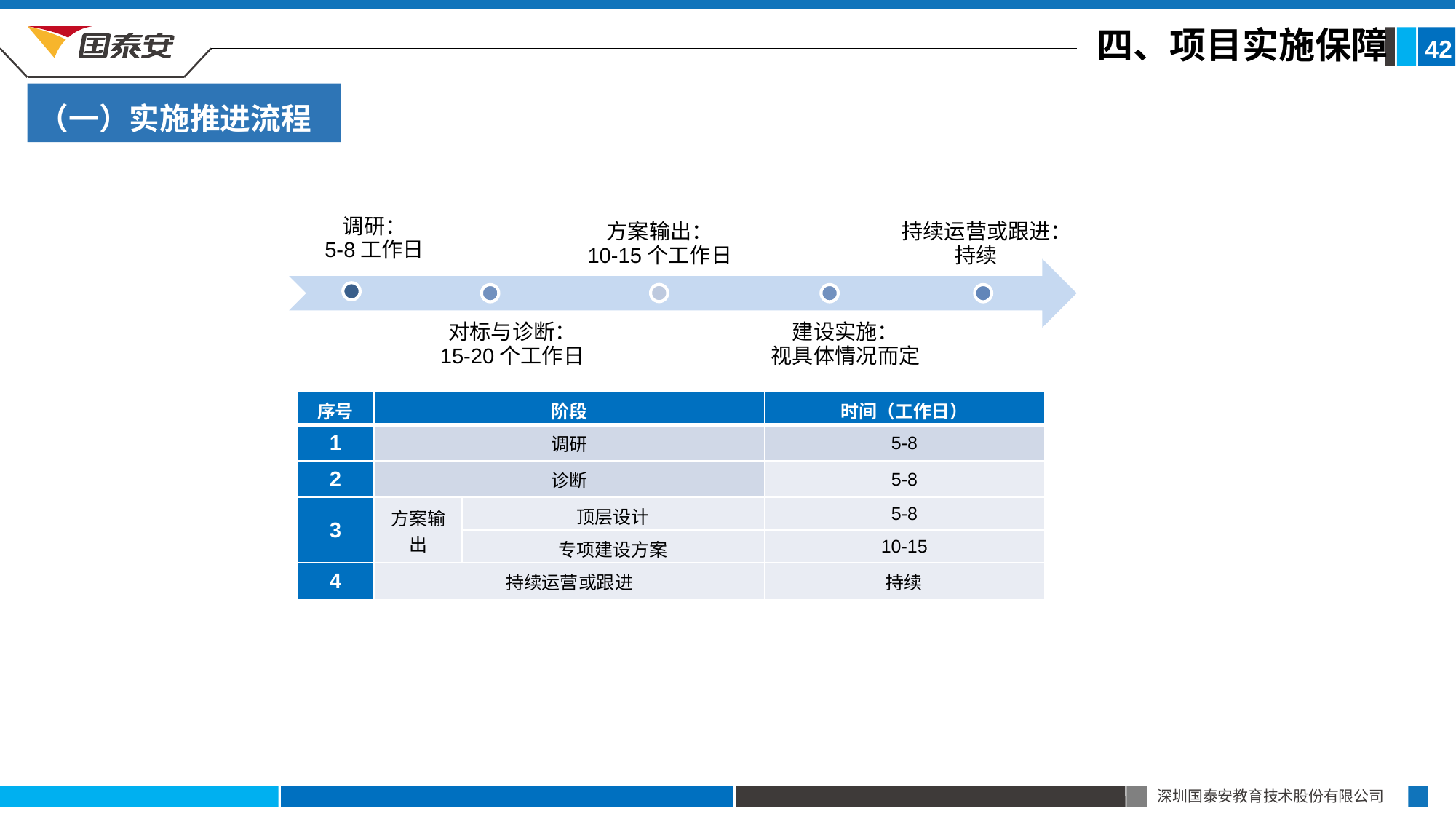

四、项目实施保障
42

（一）实施推进流程

持续运营或跟进：
持续

方案输出：
10-15个工作日

调研：
5-8工作日

对标与诊断：
15-20个工作日

建设实施：
视具体情况而定
| 序号 | 阶段 |  | 时间（工作日） |
| --- | --- | --- | --- |
| 1 | 调研 |  | 5-8 |
| 2 | 诊断 |  | 5-8 |
| 3 | 方案输出 | 顶层设计 | 5-8 |
|  |  | 专项建设方案 | 10-15 |
| 4 | 持续运营或跟进 |  | 持续 |